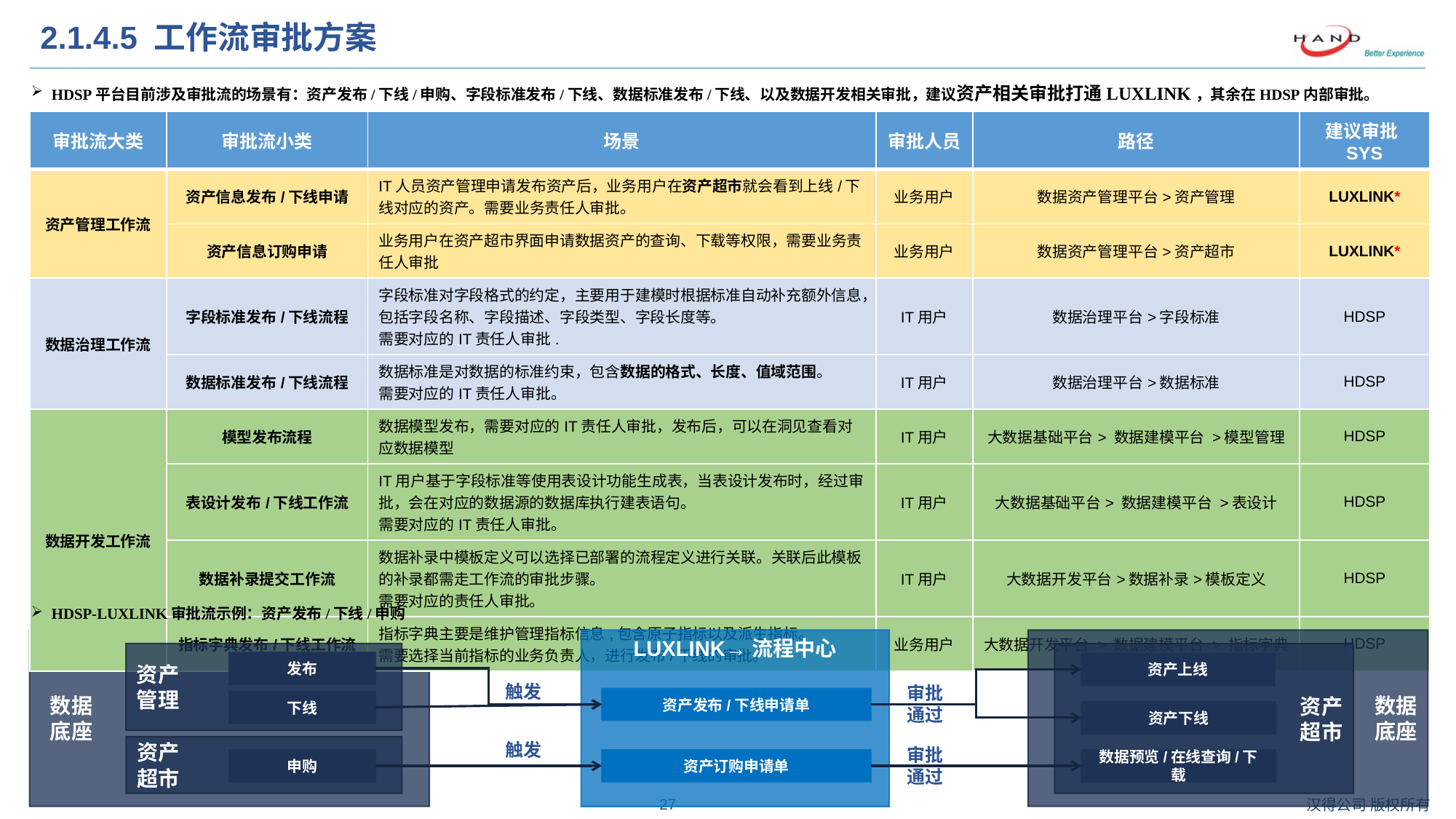

# 2.1.4.5 工作流审批方案
HDSP平台目前涉及审批流的场景有：资产发布/下线/申购、字段标准发布/下线、数据标准发布/下线、以及数据开发相关审批，建议资产相关审批打通LUXLINK，其余在HDSP内部审批。
| 审批流大类 | 审批流小类 | 场景 | 审批人员 | 路径 | 建议审批SYS |
| --- | --- | --- | --- | --- | --- |
| 资产管理工作流 | 资产信息发布/下线申请 | IT人员资产管理申请发布资产后，业务用户在资产超市就会看到上线/下线对应的资产。需要业务责任人审批。 | 业务用户 | 数据资产管理平台>资产管理 | LUXLINK\* |
|  | 资产信息订购申请 | 业务用户在资产超市界面申请数据资产的查询、下载等权限，需要业务责任人审批 | 业务用户 | 数据资产管理平台>资产超市 | LUXLINK\* |
| 数据治理工作流 | 字段标准发布/下线流程 | 字段标准对字段格式的约定，主要用于建模时根据标准自动补充额外信息，包括字段名称、字段描述、字段类型、字段长度等。 需要对应的IT责任人审批. | IT用户 | 数据治理平台>字段标准 | HDSP |
|  | 数据标准发布/下线流程 | 数据标准是对数据的标准约束，包含数据的格式、长度、值域范围。 需要对应的IT责任人审批。 | IT用户 | 数据治理平台>数据标准 | HDSP |
| 数据开发工作流 | 模型发布流程 | 数据模型发布，需要对应的IT责任人审批，发布后，可以在洞见查看对应数据模型 | IT用户 | 大数据基础平台> 数据建模平台 >模型管理 | HDSP |
|  | 表设计发布/下线工作流 | IT用户基于字段标准等使用表设计功能生成表，当表设计发布时，经过审批，会在对应的数据源的数据库执行建表语句。 需要对应的IT责任人审批。 | IT用户 | 大数据基础平台> 数据建模平台 >表设计 | HDSP |
|  | 数据补录提交工作流 | 数据补录中模板定义可以选择已部署的流程定义进行关联。关联后此模板的补录都需走工作流的审批步骤。 需要对应的责任人审批。 | IT用户 | 大数据开发平台>数据补录>模板定义 | HDSP |
|  | 指标字典发布/下线工作流 | 指标字典主要是维护管理指标信息,包含原子指标以及派生指标。 需要选择当前指标的业务负责人，进行发布/下线的审批。 | 业务用户 | 大数据开发平台 > 数据建模平台 > 指标字典 | HDSP |
HDSP-LUXLINK审批流示例：资产发布/下线/申购
 数据
 底座
LUXLINK→流程中心
数据
底座
资产
管理
资产
超市
发布
资产上线
触发
审批通过
资产发布/下线申请单
下线
资产下线
触发
资产
超市
审批通过
申购
资产订购申请单
数据预览/在线查询/下载